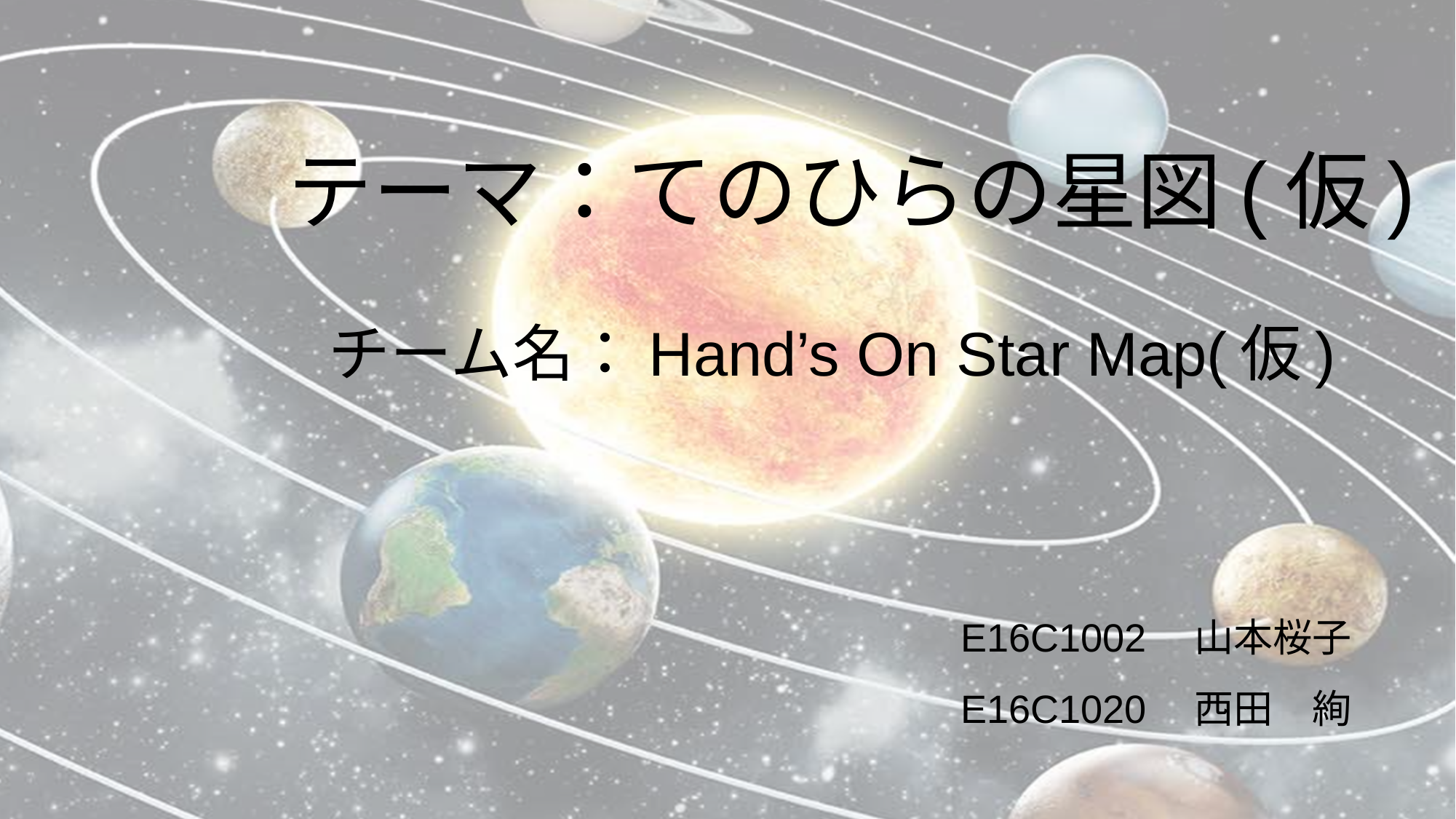

# テーマ：てのひらの星図(仮) チーム名：Hand’s On Star Map(仮)
E16C1002　山本桜子
E16C1020　西田　絢